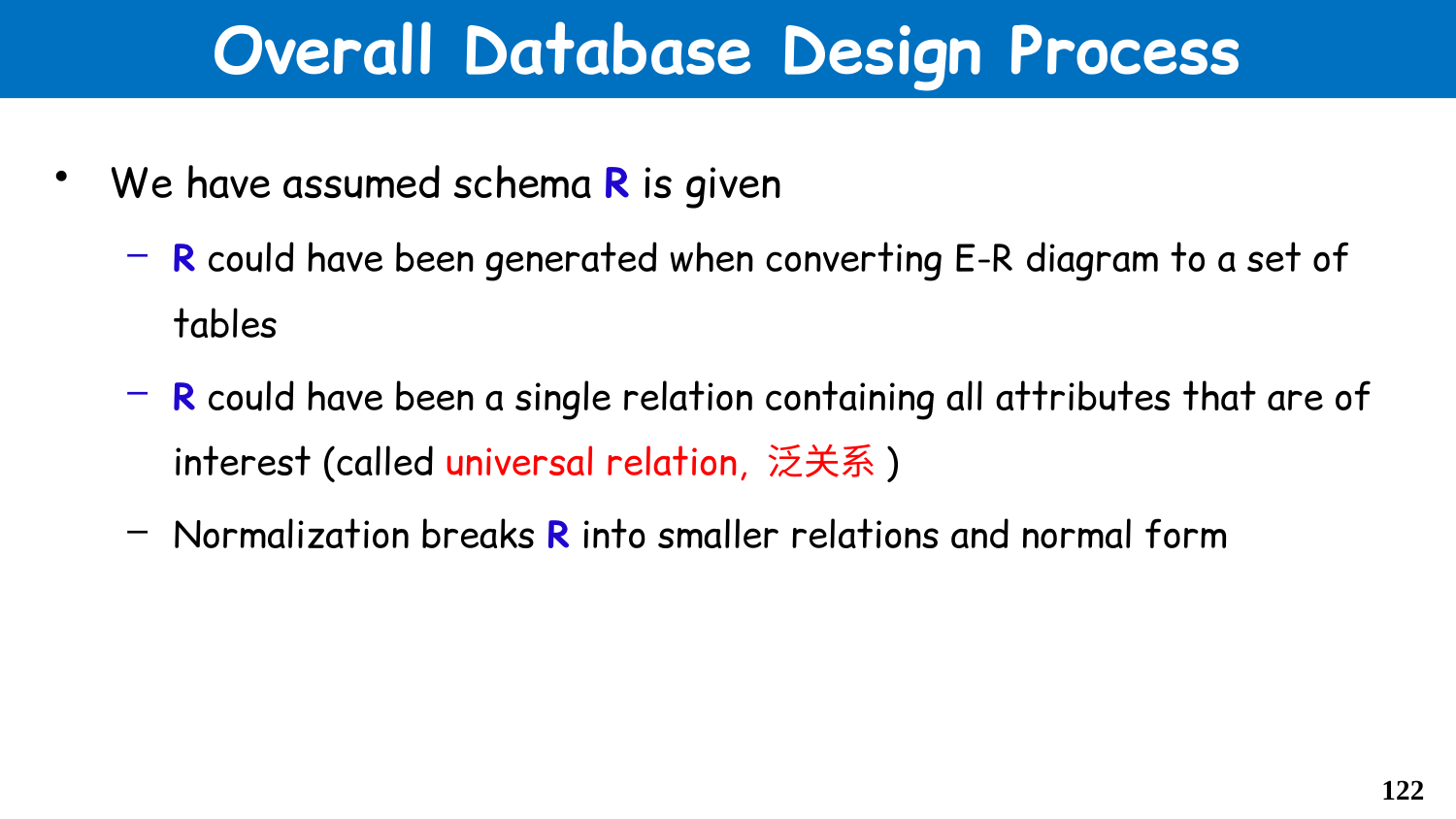

# Overall Database Design Process
We have assumed schema R is given
R could have been generated when converting E-R diagram to a set of tables
R could have been a single relation containing all attributes that are of interest (called universal relation, 泛关系)
Normalization breaks R into smaller relations and normal form